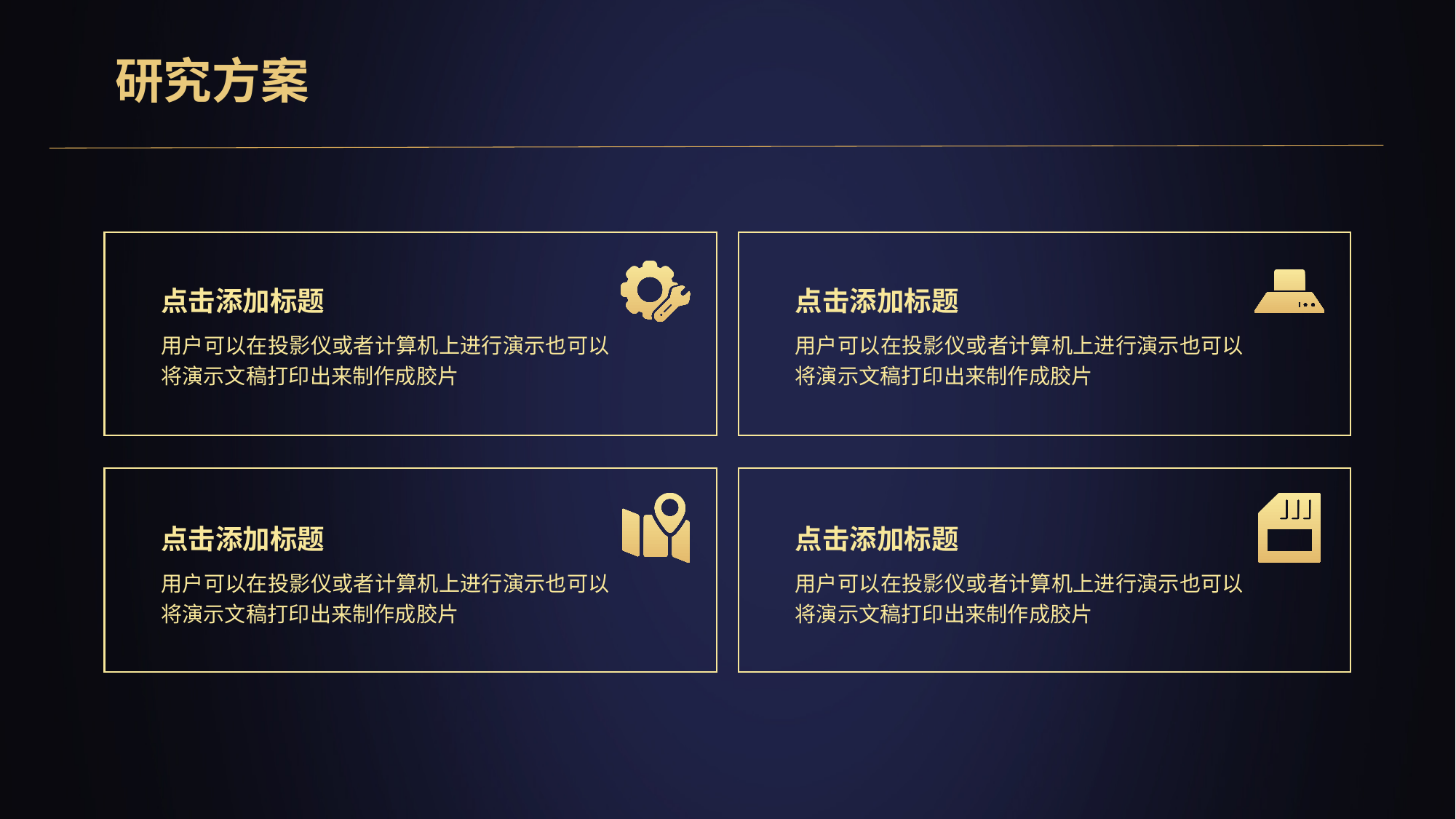

研究方案

点击添加标题
用户可以在投影仪或者计算机上进行演示也可以将演示文稿打印出来制作成胶片

点击添加标题
用户可以在投影仪或者计算机上进行演示也可以将演示文稿打印出来制作成胶片

点击添加标题
用户可以在投影仪或者计算机上进行演示也可以将演示文稿打印出来制作成胶片

点击添加标题
用户可以在投影仪或者计算机上进行演示也可以将演示文稿打印出来制作成胶片